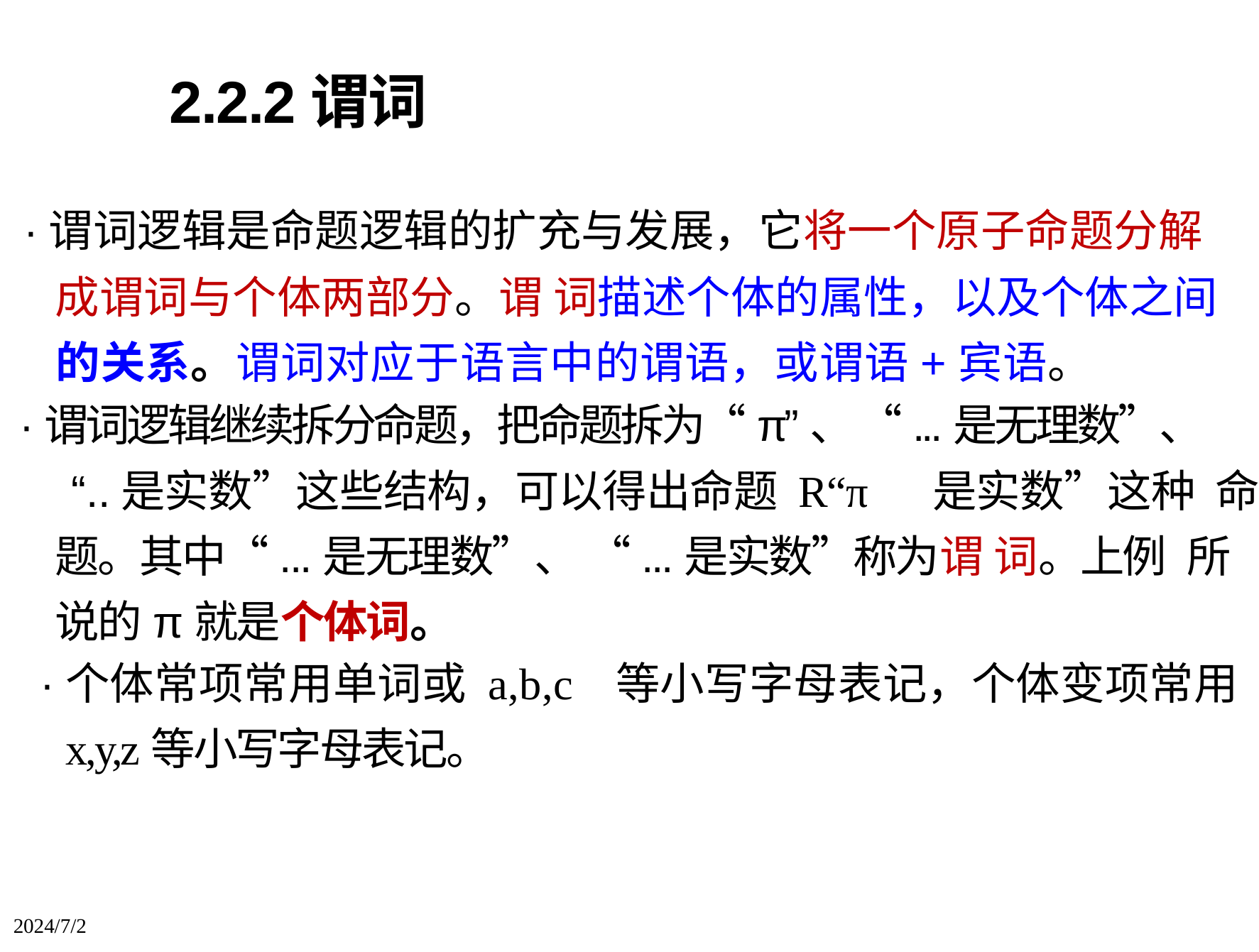

2.2.2谓词

·谓词逻辑是命题逻辑的扩充与发展，它将一个原子命题分解
成谓词与个体两部分。谓 词描述个体的属性，以及个体之间  的关系。谓词对应于语言中的谓语，或谓语+宾语。
·谓词逻辑继续拆分命题，把命题拆为“π”、 “...是无理数”、
“..是实数”这些结构，可以得出命题 R“π     是实数”这种  命题。其中“...是无理数”、 “...是实数”称为谓 词。上例  所说的π就是个体词。
·个体常项常用单词或 a,b,c  等小写字母表记，个体变项常用
x,y,z等小写字母表记。

2024/7/2